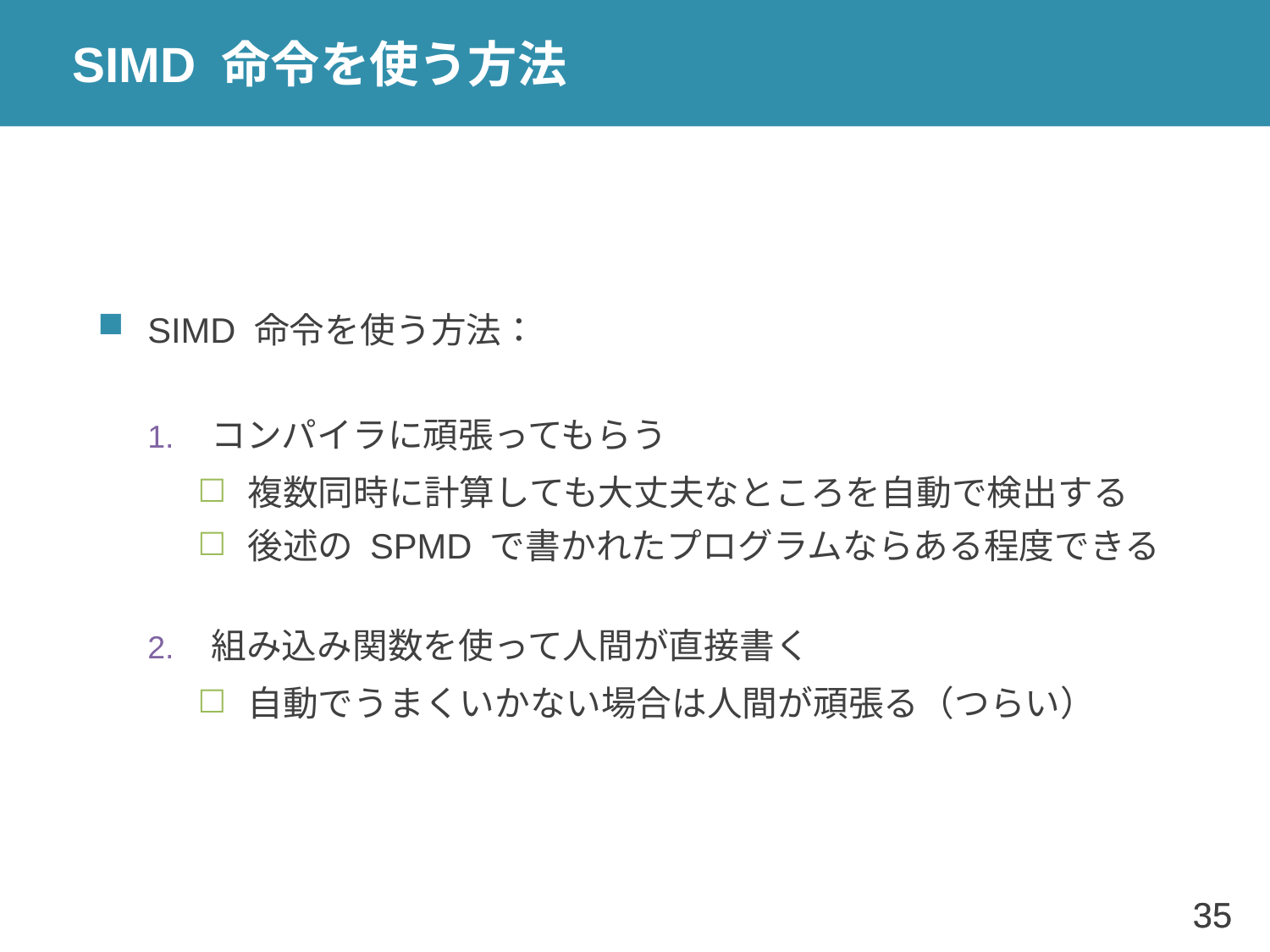

# SIMD 命令を使う方法
SIMD 命令を使う方法：
コンパイラに頑張ってもらう
複数同時に計算しても大丈夫なところを自動で検出する
後述の SPMD で書かれたプログラムならある程度できる
組み込み関数を使って人間が直接書く
自動でうまくいかない場合は人間が頑張る（つらい）